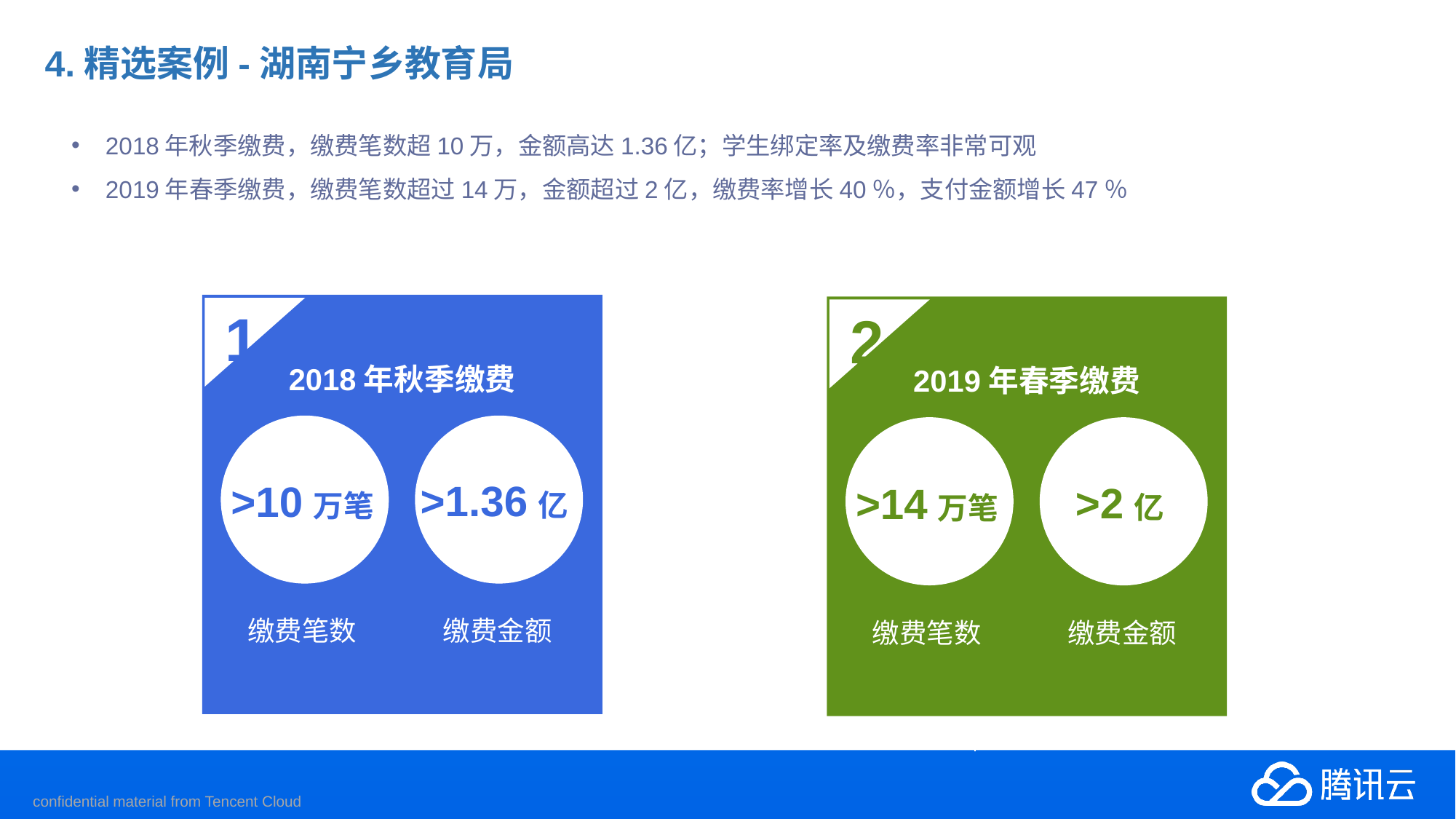

# 4.精选案例-湖南宁乡教育局
2018年秋季缴费，缴费笔数超10万，金额高达1.36亿；学生绑定率及缴费率非常可观
2019年春季缴费，缴费笔数超过14万，金额超过2亿，缴费率增长40％，支付金额增长47％

1

>10万笔
缴费笔数
缴费金额
2018年秋季缴费
>1.36亿

2

>14万笔
缴费笔数
缴费金额
2019年春季缴费
>2亿